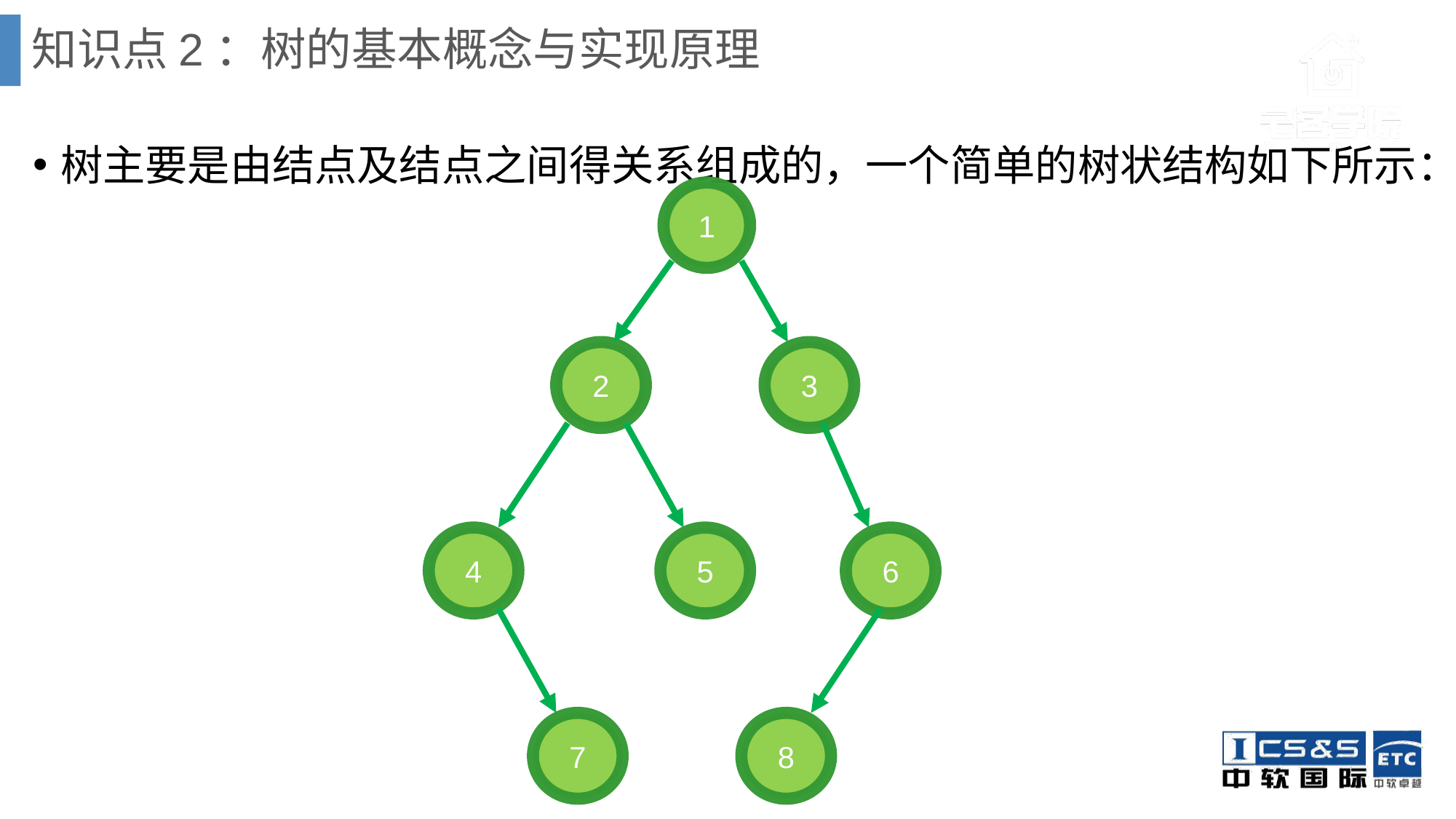

# 知识点2：树的基本概念与实现原理
树主要是由结点及结点之间得关系组成的，一个简单的树状结构如下所示：
1

2
3

4
5
6

7
8